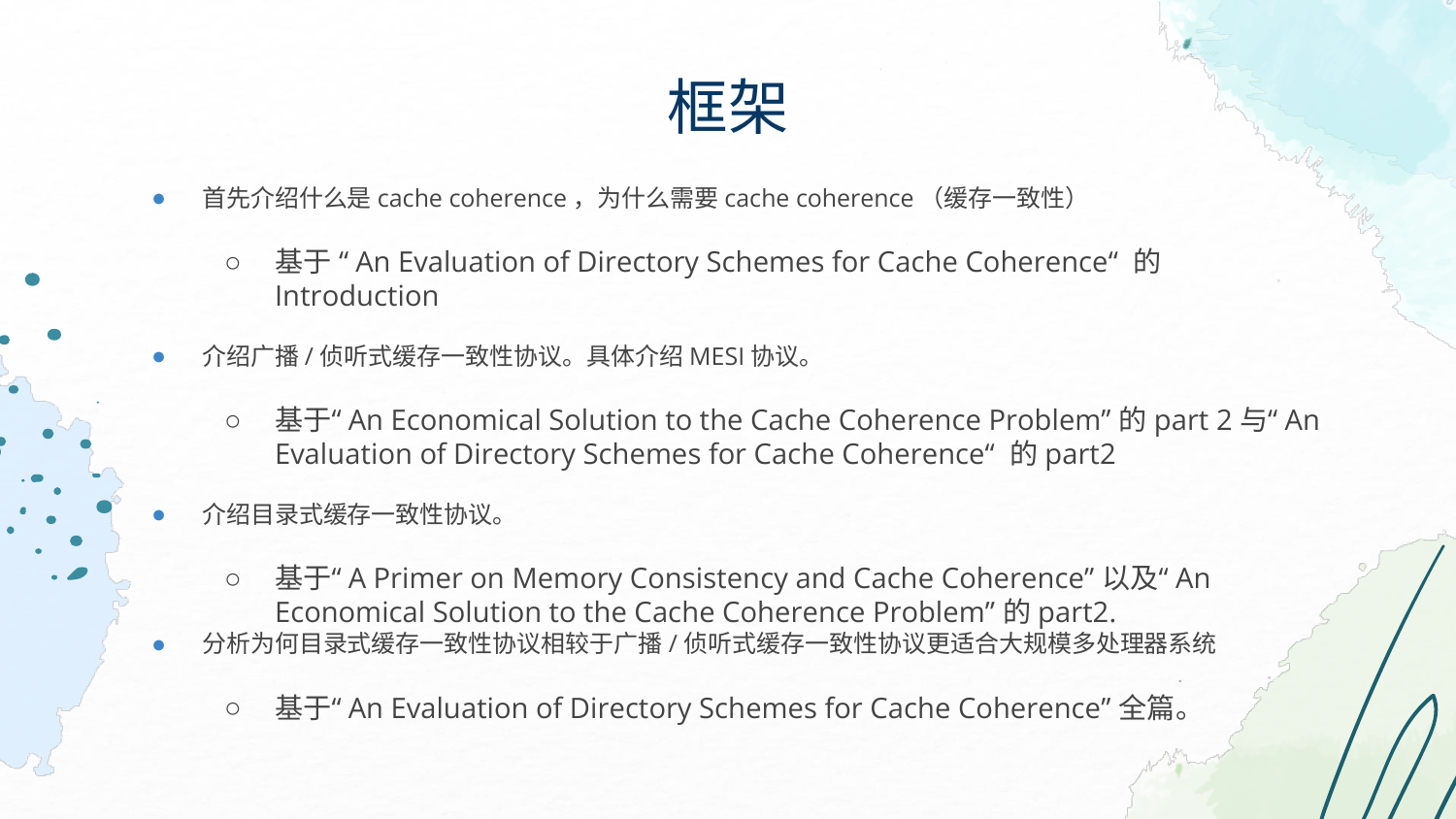

# 框架
首先介绍什么是cache coherence，为什么需要cache coherence（缓存一致性）
基于 “An Evaluation of Directory Schemes for Cache Coherence“ 的Introduction

介绍广播/侦听式缓存一致性协议。具体介绍MESI协议。
基于“An Economical Solution to the Cache Coherence Problem”的part 2与“An Evaluation of Directory Schemes for Cache Coherence“ 的part2

介绍目录式缓存一致性协议。
基于“A Primer on Memory Consistency and Cache Coherence”以及“An Economical Solution to the Cache Coherence Problem”的part2.
分析为何目录式缓存一致性协议相较于广播/侦听式缓存一致性协议更适合大规模多处理器系统
基于“An Evaluation of Directory Schemes for Cache Coherence”全篇。